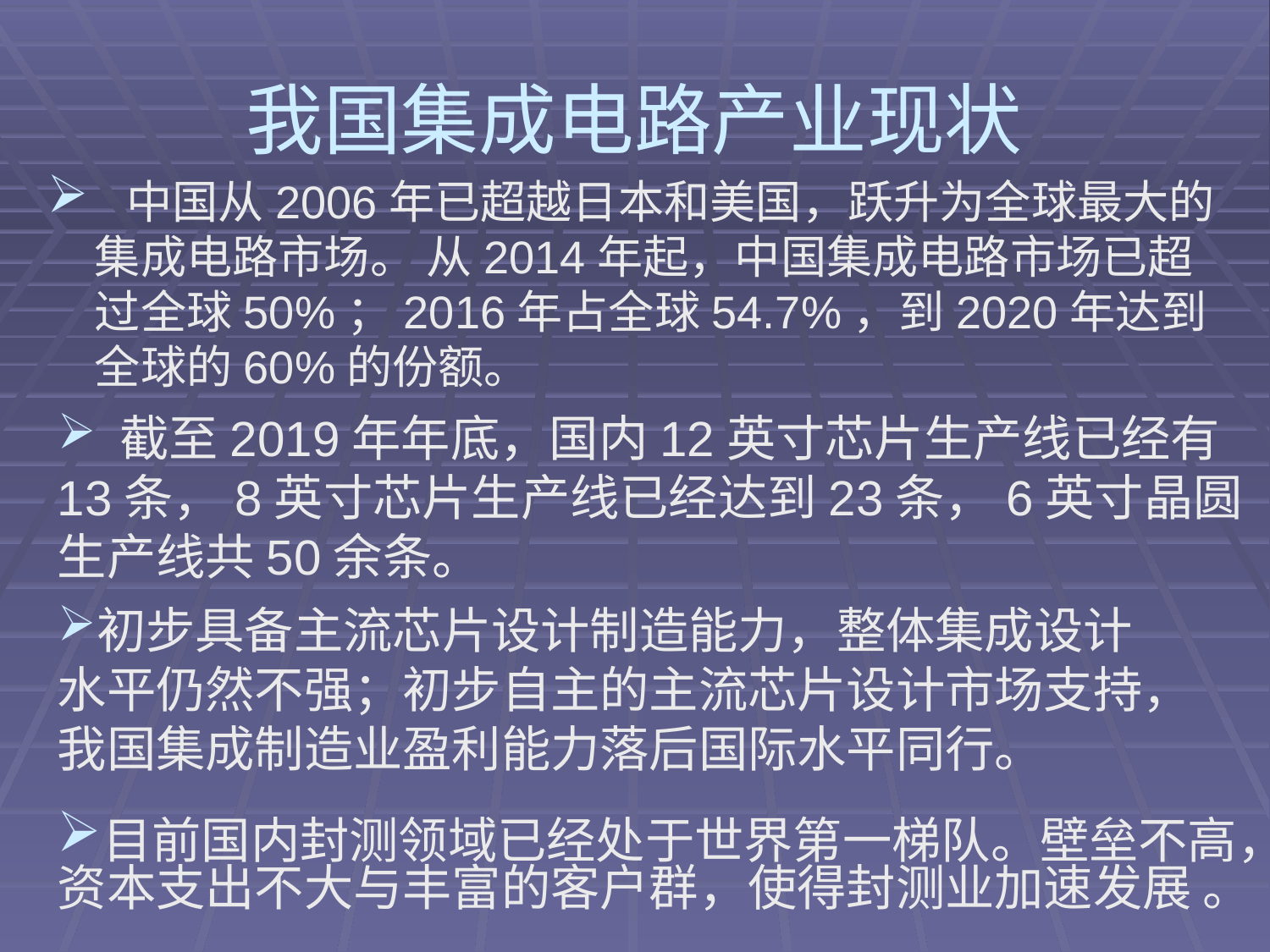

# 我国集成电路产业现状
  中国从2006年已超越日本和美国，跃升为全球最大的集成电路市场。 从2014年起，中国集成电路市场已超过全球50%；2016年占全球54.7%，到2020年达到全球的60%的份额。
 截至2019年年底，国内12英寸芯片生产线已经有13条，8英寸芯片生产线已经达到23条，6英寸晶圆生产线共50余条。
初步具备主流芯片设计制造能力，整体集成设计水平仍然不强；初步自主的主流芯片设计市场支持，我国集成制造业盈利能力落后国际水平同行。
目前国内封测领域已经处于世界第一梯队。壁垒不高，资本支出不大与丰富的客户群，使得封测业加速发展 。